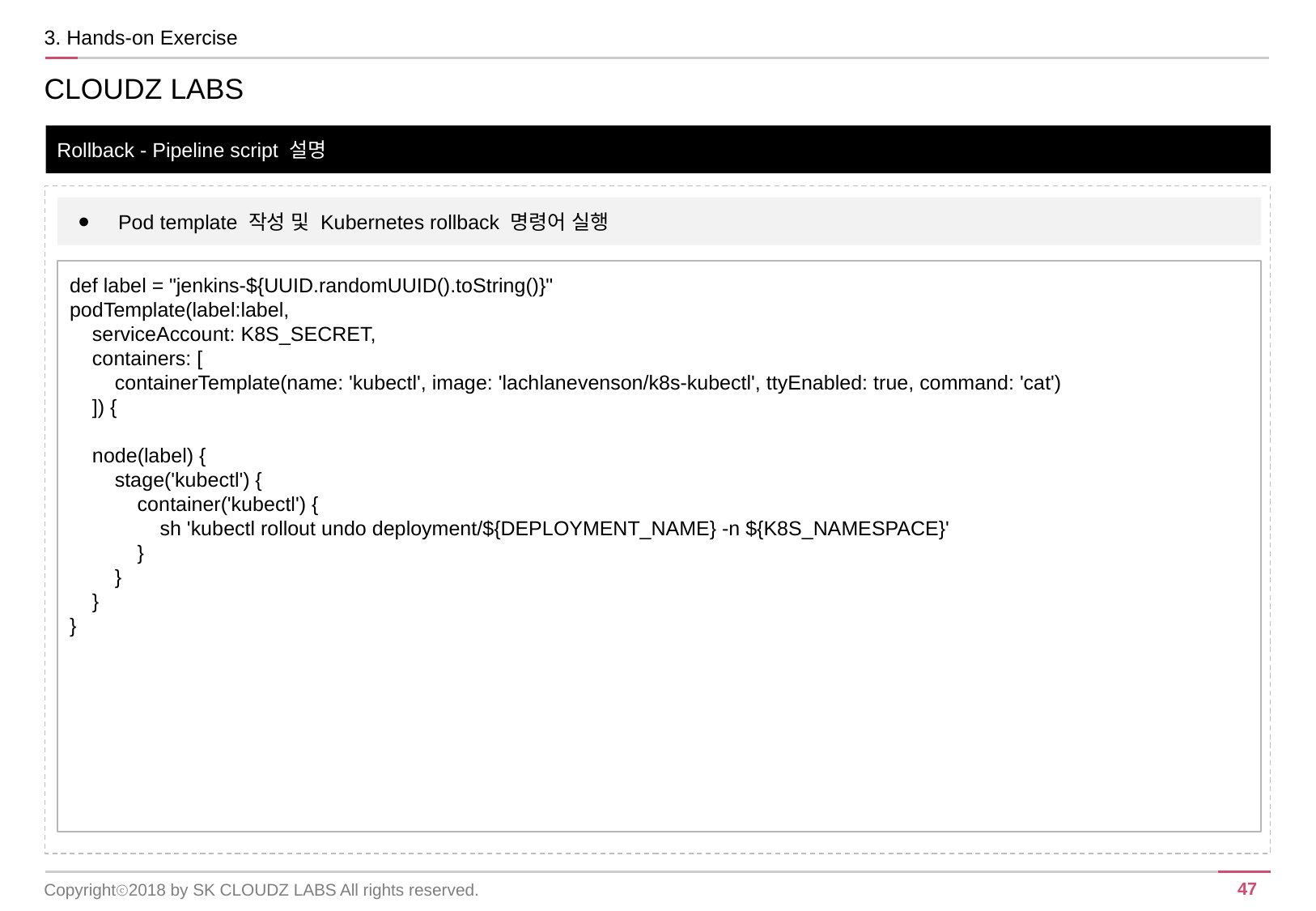

3. Hands-on Exercise

CLOUDZ LABS
Rollback - Pipeline script 설명
Pod template 작성 및 Kubernetes rollback 명령어 실행
def label = "jenkins-${UUID.randomUUID().toString()}"
podTemplate(label:label,
    serviceAccount: K8S_SECRET,
    containers: [
        containerTemplate(name: 'kubectl', image: 'lachlanevenson/k8s-kubectl', ttyEnabled: true, command: 'cat')
    ]) {
    node(label) {
        stage('kubectl') {
            container('kubectl') {
                sh 'kubectl rollout undo deployment/${DEPLOYMENT_NAME} -n ${K8S_NAMESPACE}'
            }
        }
    }
}
Copyrightⓒ2018 by SK CLOUDZ LABS All rights reserved.